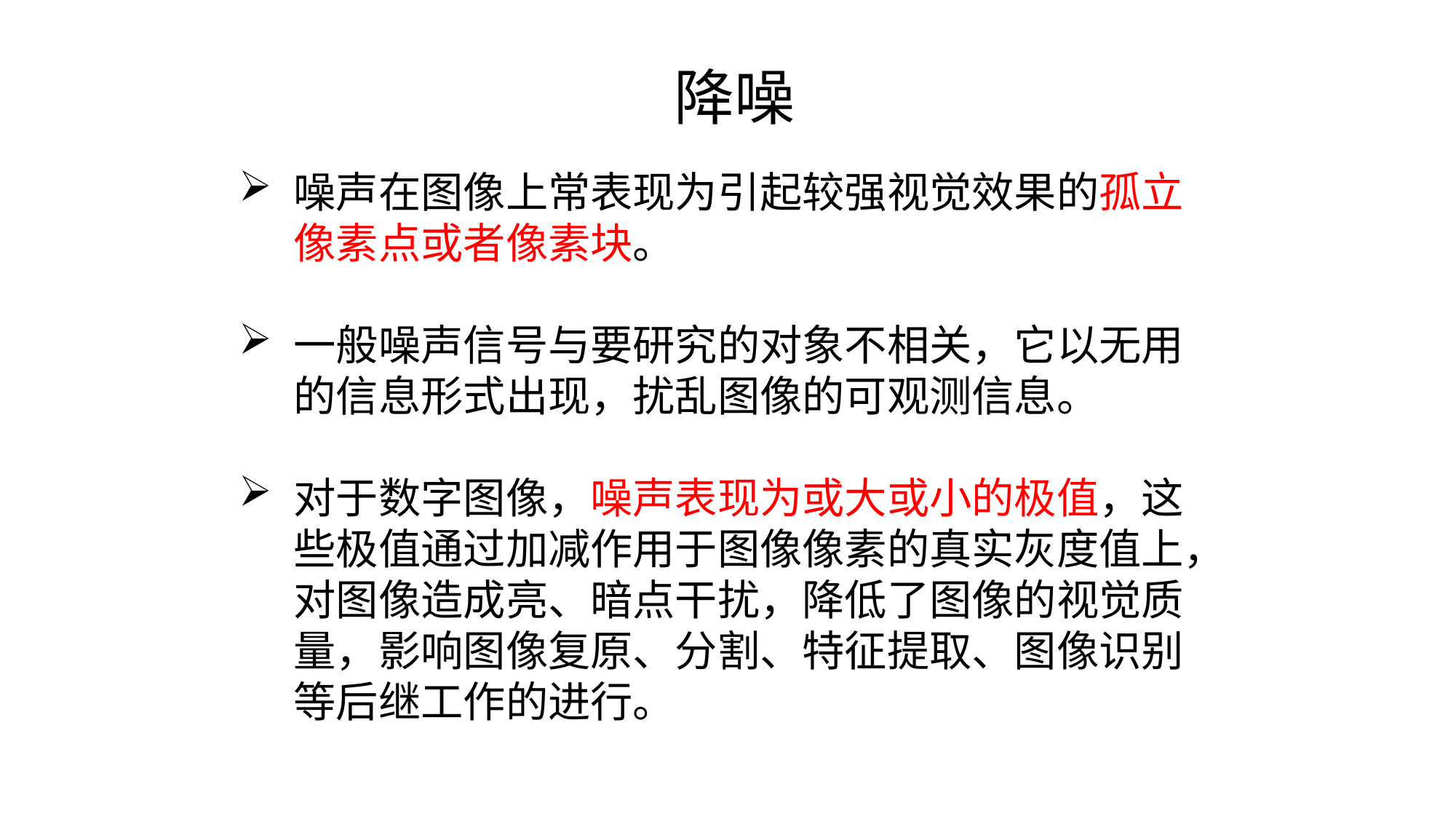

降噪
噪声在图像上常表现为引起较强视觉效果的孤立像素点或者像素块。

一般噪声信号与要研究的对象不相关，它以无用的信息形式出现，扰乱图像的可观测信息。

对于数字图像，噪声表现为或大或小的极值，这些极值通过加减作用于图像像素的真实灰度值上，对图像造成亮、暗点干扰，降低了图像的视觉质量，影响图像复原、分割、特征提取、图像识别等后继工作的进行。